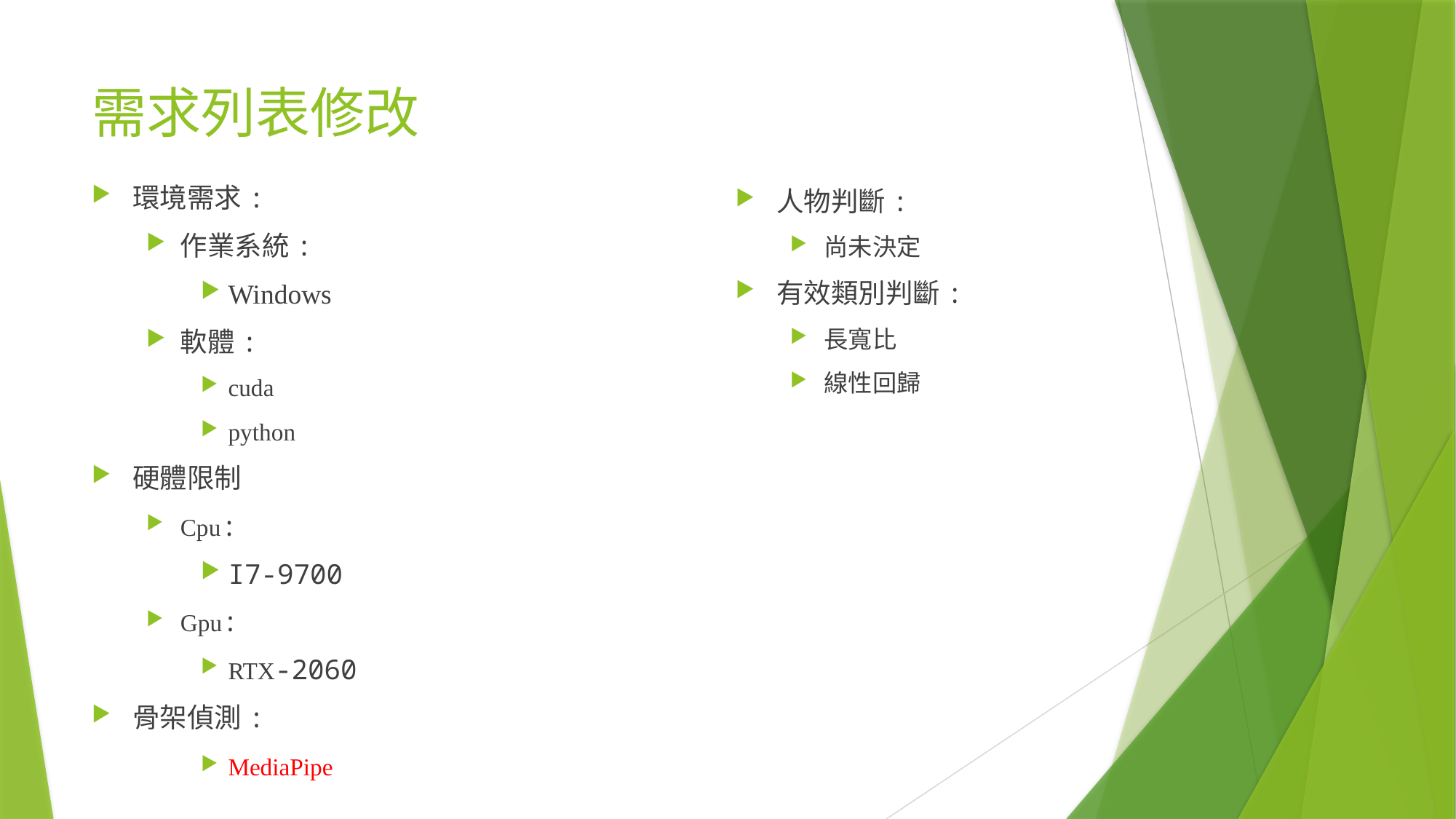

# 需求列表修改
環境需求:
作業系統:
Windows
軟體:
cuda
python
硬體限制
Cpu:
I7-9700
Gpu:
RTX-2060
骨架偵測:
MediaPipe

人物判斷:
尚未決定
有效類別判斷:
長寬比
線性回歸